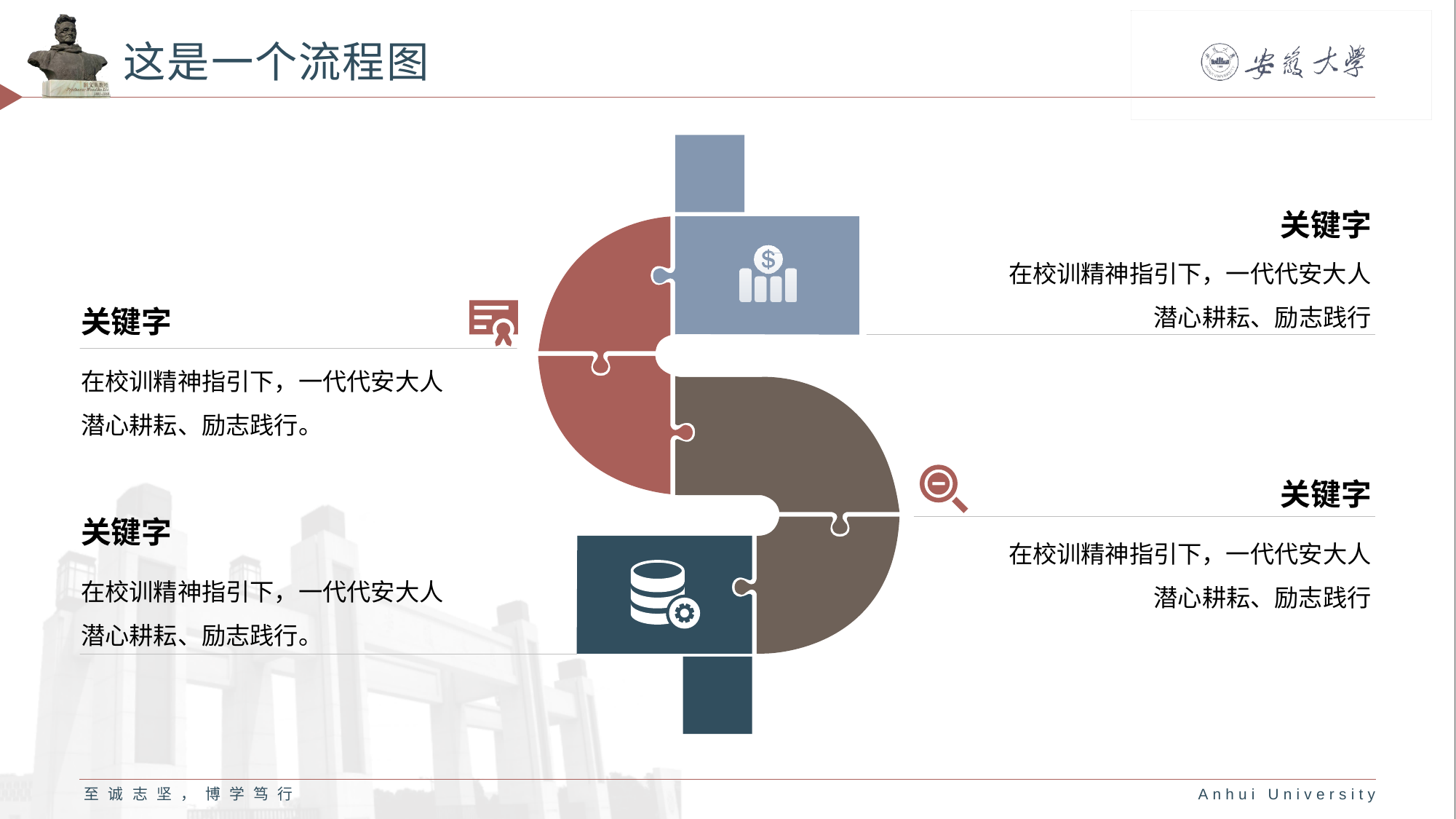

# 这是一个流程图

关键字
在校训精神指引下，一代代安大人潜心耕耘、励志践行

关键字
在校训精神指引下，一代代安大人潜心耕耘、励志践行。

关键字
在校训精神指引下，一代代安大人潜心耕耘、励志践行
关键字
在校训精神指引下，一代代安大人潜心耕耘、励志践行。